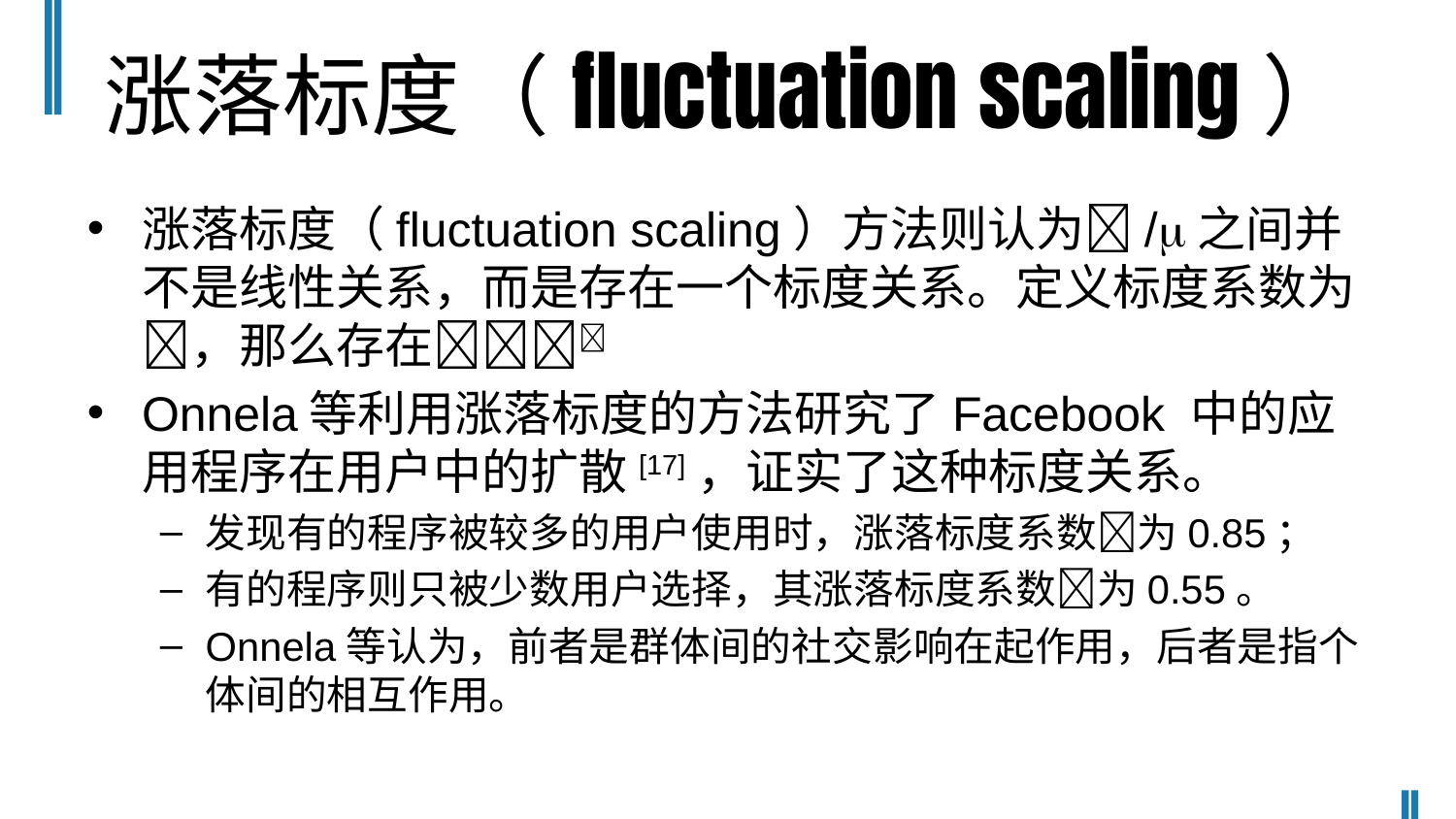

# 涨落标度（fluctuation scaling）
涨落标度（fluctuation scaling）方法则认为δ/μ之间并不是线性关系，而是存在一个标度关系。定义标度系数为α，那么存在δ∼μα
Onnela等利用涨落标度的方法研究了Facebook 中的应用程序在用户中的扩散[17]，证实了这种标度关系。
发现有的程序被较多的用户使用时，涨落标度系数α为0.85；
有的程序则只被少数用户选择，其涨落标度系数α为0.55。
Onnela等认为，前者是群体间的社交影响在起作用，后者是指个体间的相互作用。